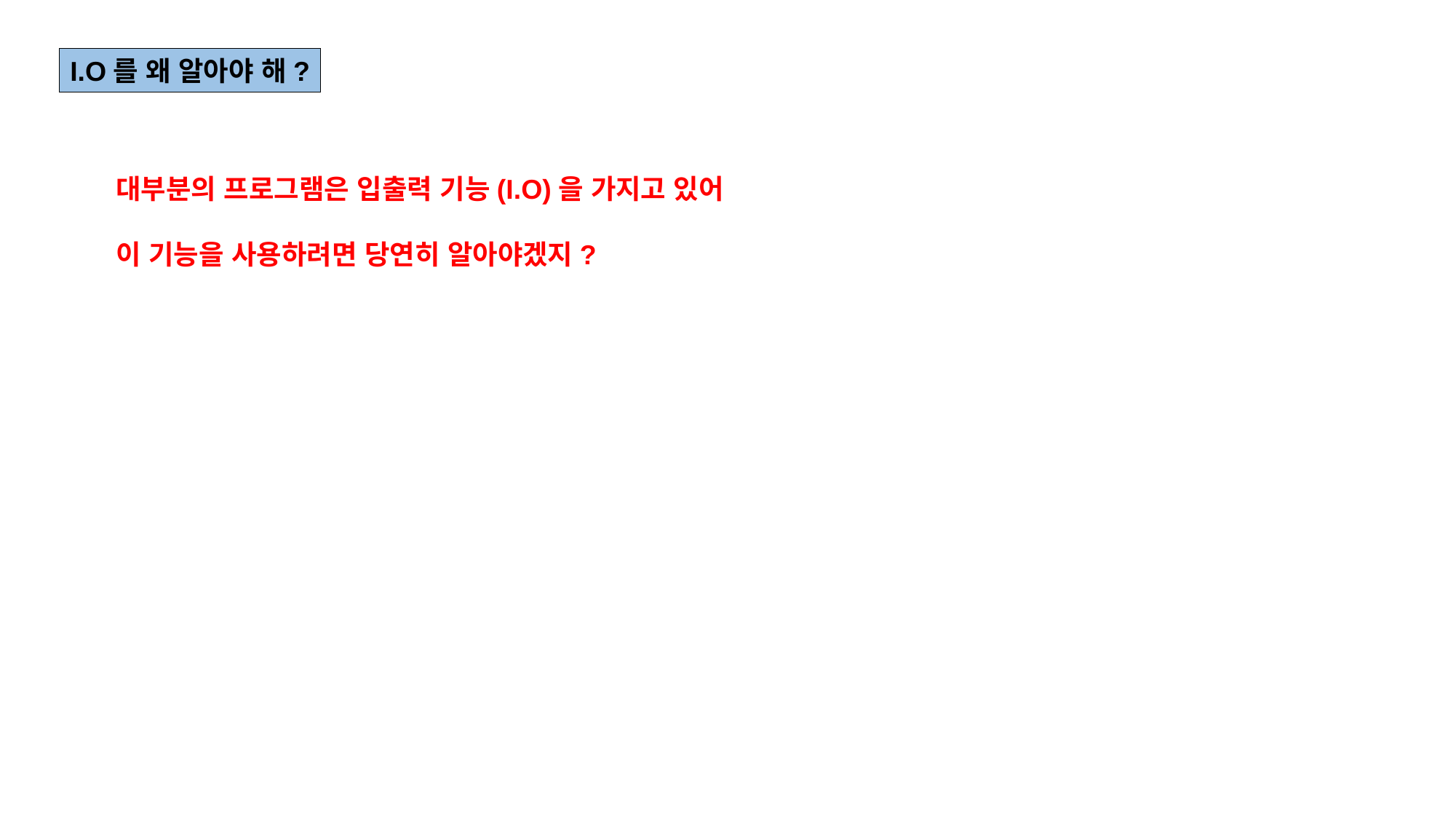

I.O를 왜 알아야 해?
대부분의 프로그램은 입출력 기능(I.O)을 가지고 있어

이 기능을 사용하려면 당연히 알아야겠지?